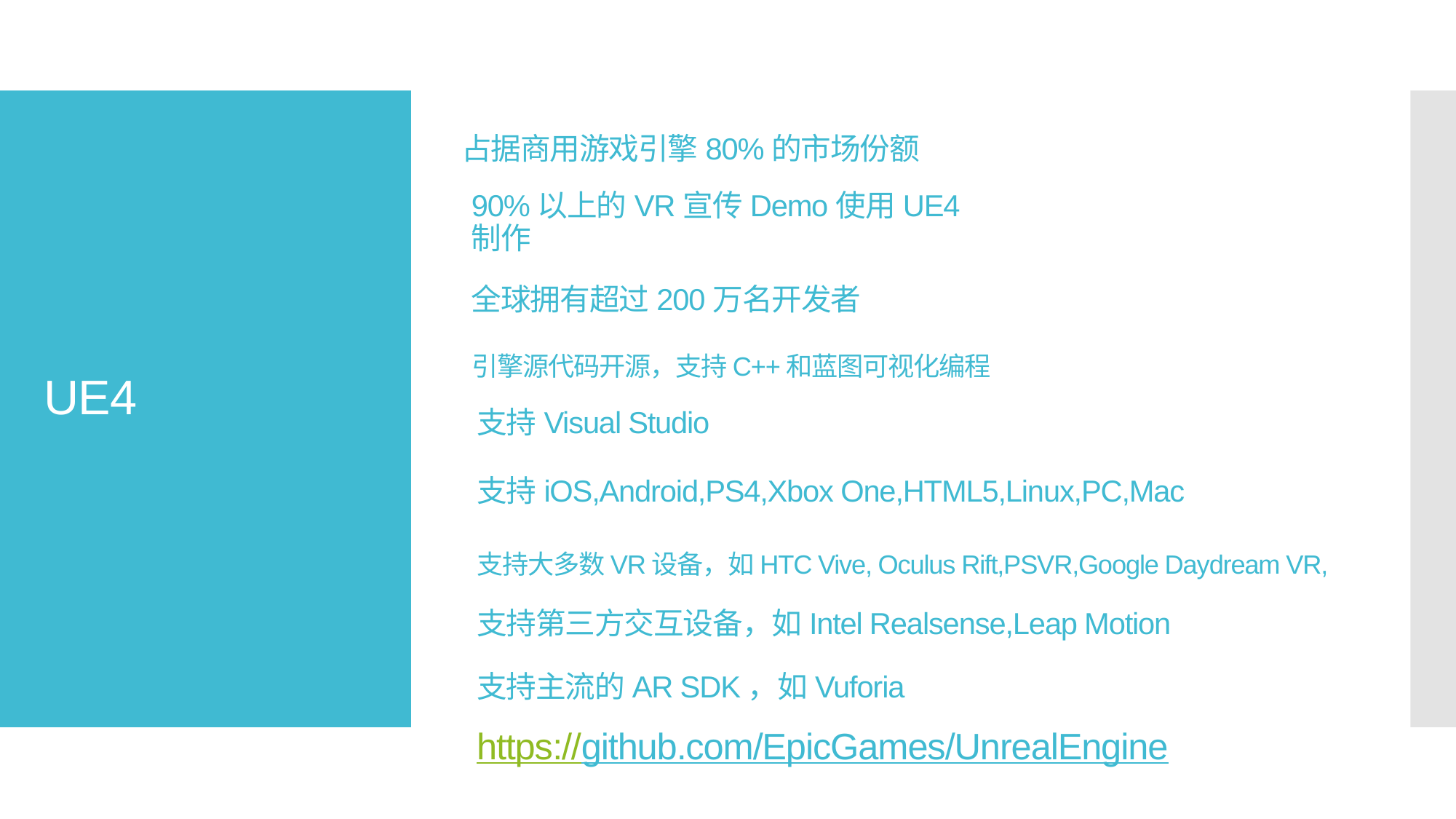

占据商用游戏引擎80%的市场份额
90%以上的VR宣传Demo使用UE4制作
UE4
全球拥有超过200万名开发者
引擎源代码开源，支持C++和蓝图可视化编程
支持Visual Studio
支持iOS,Android,PS4,Xbox One,HTML5,Linux,PC,Mac
支持大多数VR设备，如HTC Vive, Oculus Rift,PSVR,Google Daydream VR,
支持第三方交互设备，如Intel Realsense,Leap Motion
支持主流的AR SDK，如Vuforia
# https://github.com/EpicGames/UnrealEngine